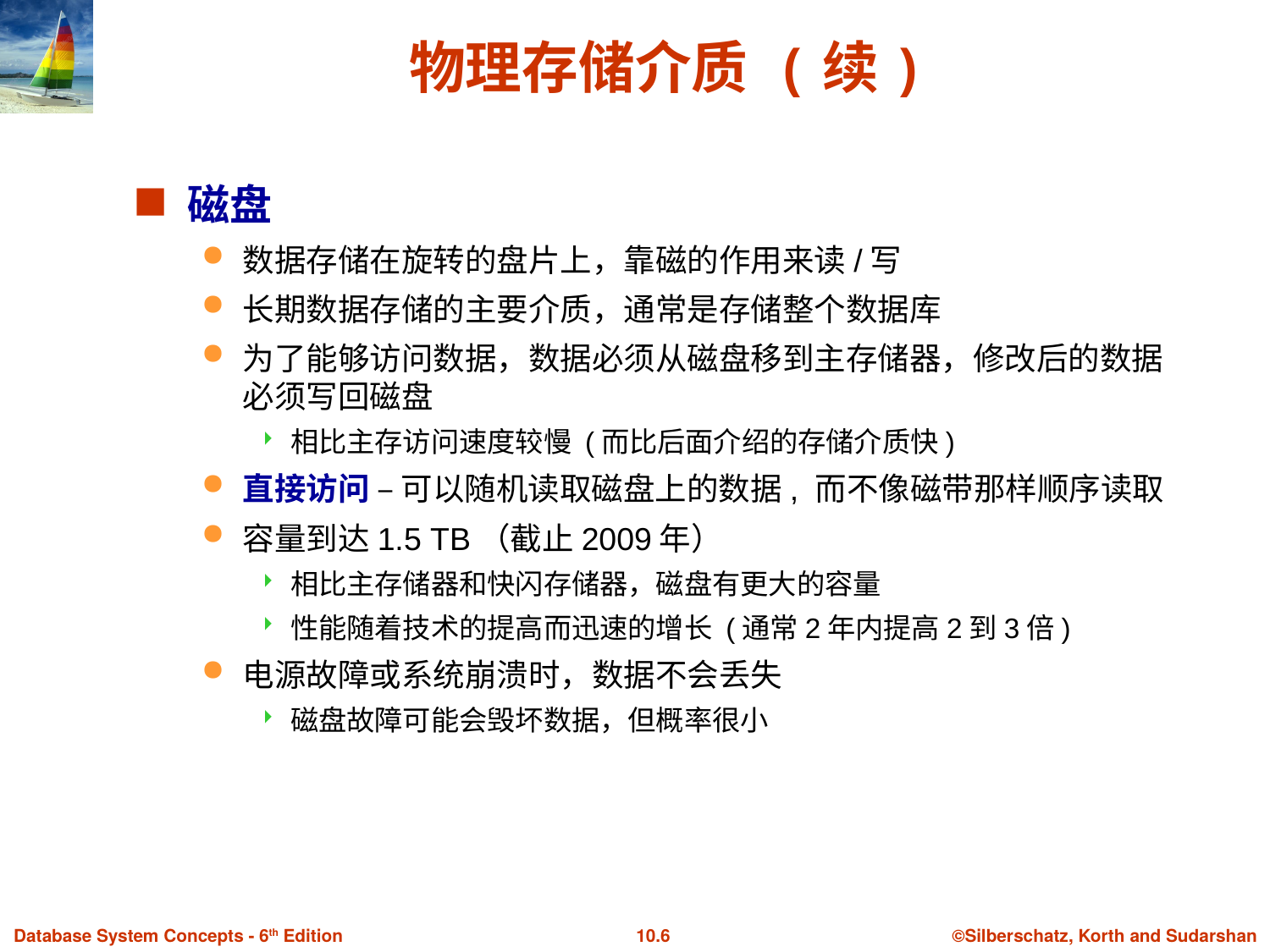

# 物理存储介质 (续)
磁盘
数据存储在旋转的盘片上，靠磁的作用来读/写
长期数据存储的主要介质，通常是存储整个数据库
为了能够访问数据，数据必须从磁盘移到主存储器，修改后的数据必须写回磁盘
相比主存访问速度较慢 (而比后面介绍的存储介质快)
直接访问 – 可以随机读取磁盘上的数据, 而不像磁带那样顺序读取
容量到达1.5 TB（截止2009年）
相比主存储器和快闪存储器，磁盘有更大的容量
性能随着技术的提高而迅速的增长 (通常2年内提高2到3倍)
电源故障或系统崩溃时，数据不会丢失
磁盘故障可能会毁坏数据，但概率很小